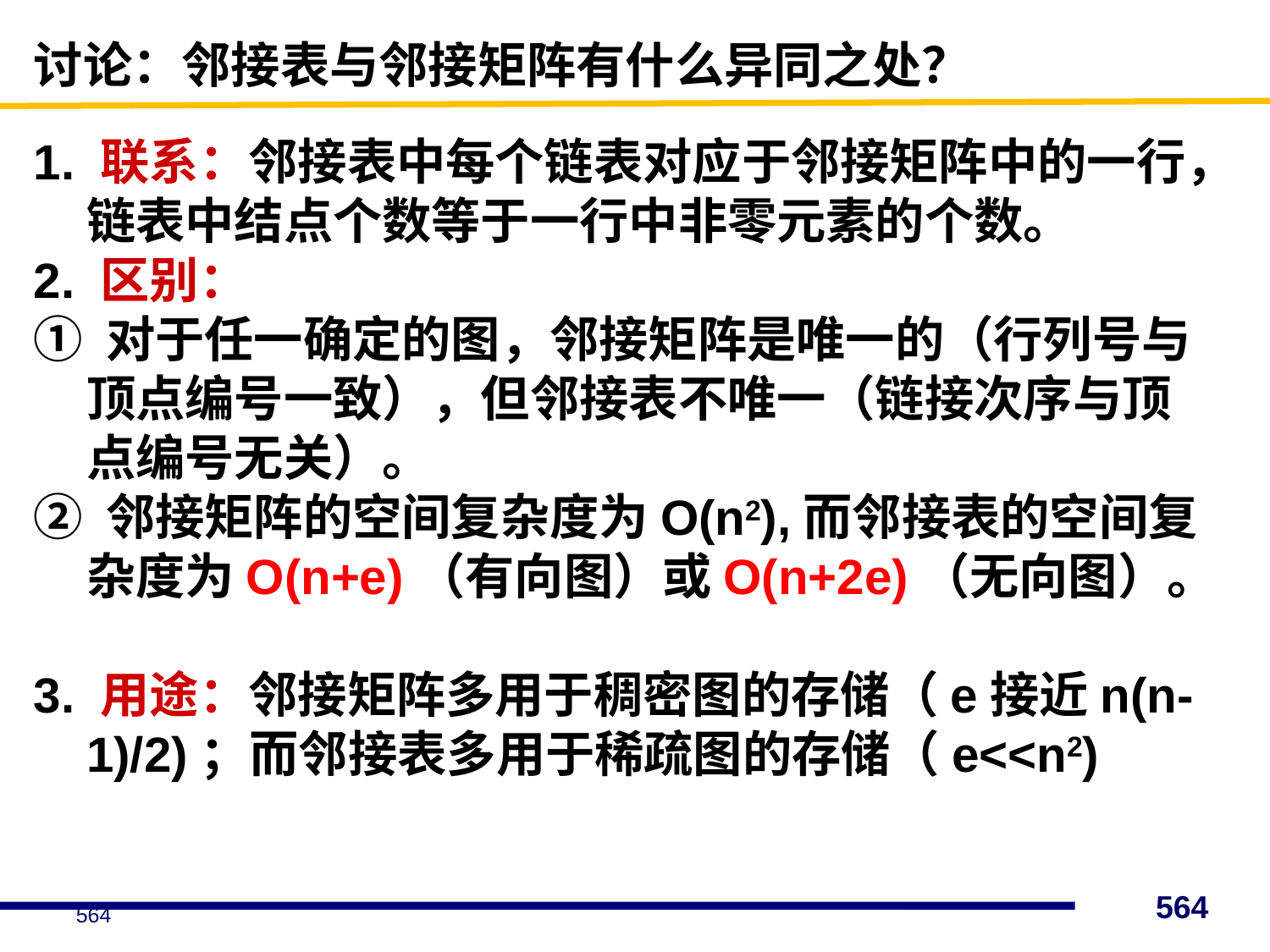

# 讨论：邻接表与邻接矩阵有什么异同之处？
1. 联系：邻接表中每个链表对应于邻接矩阵中的一行，链表中结点个数等于一行中非零元素的个数。
2. 区别：
① 对于任一确定的图，邻接矩阵是唯一的（行列号与顶点编号一致），但邻接表不唯一（链接次序与顶点编号无关）。
② 邻接矩阵的空间复杂度为O(n2),而邻接表的空间复杂度为O(n+e)（有向图）或O(n+2e)（无向图）。

3. 用途：邻接矩阵多用于稠密图的存储（e接近n(n-1)/2)；而邻接表多用于稀疏图的存储（e<<n2)
564
564